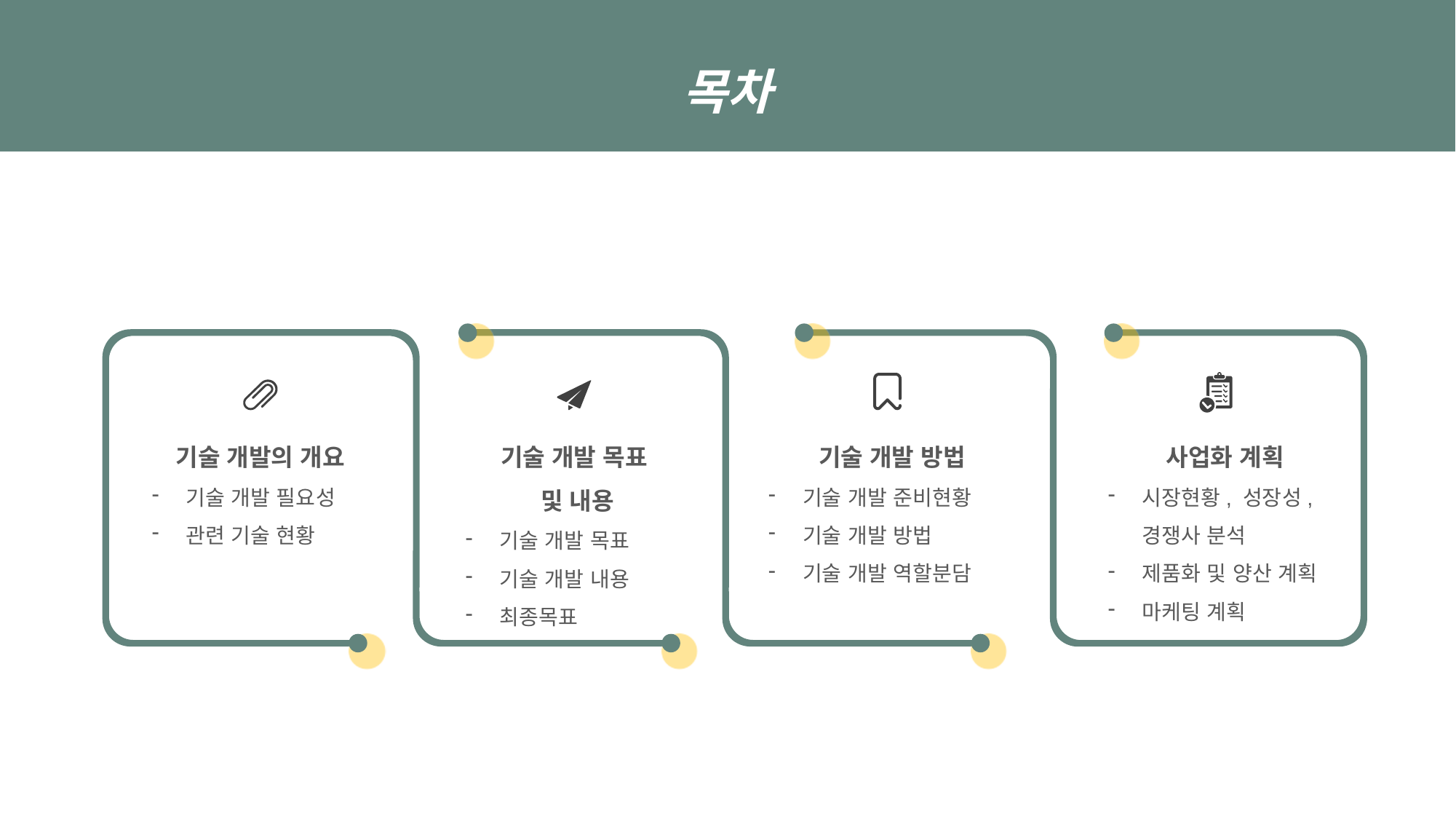

목차

기술 개발의 개요
기술 개발 필요성
관련 기술 현황
기술 개발 목표
 및 내용
기술 개발 목표
기술 개발 내용
최종목표
기술 개발 방법
기술 개발 준비현황
기술 개발 방법
기술 개발 역할분담
사업화 계획
시장현황, 성장성,  경쟁사 분석
제품화 및 양산 계획
마케팅 계획